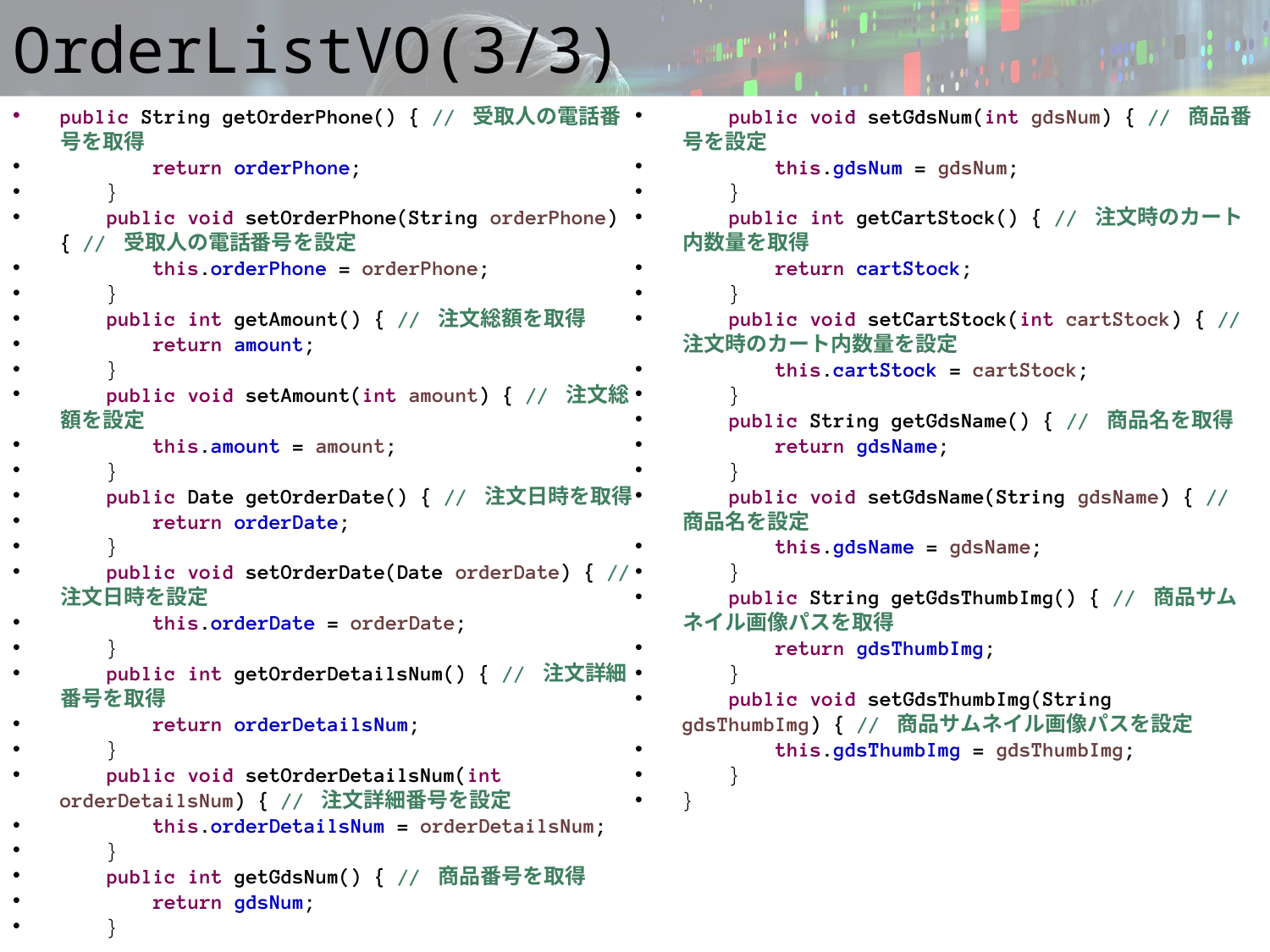

# OrderListVO(3/3)
public String getOrderPhone() { // 受取人の電話番号を取得
        return orderPhone;
    }
    public void setOrderPhone(String orderPhone) { // 受取人の電話番号を設定
        this.orderPhone = orderPhone;
    }
    public int getAmount() { // 注文総額を取得
        return amount;
    }
    public void setAmount(int amount) { // 注文総額を設定
        this.amount = amount;
    }
    public Date getOrderDate() { // 注文日時を取得
        return orderDate;
    }
    public void setOrderDate(Date orderDate) { // 注文日時を設定
        this.orderDate = orderDate;
    }
    public int getOrderDetailsNum() { // 注文詳細番号を取得
        return orderDetailsNum;
    }
    public void setOrderDetailsNum(int orderDetailsNum) { // 注文詳細番号を設定
        this.orderDetailsNum = orderDetailsNum;
    }
    public int getGdsNum() { // 商品番号を取得
        return gdsNum;
    }
    public void setGdsNum(int gdsNum) { // 商品番号を設定
        this.gdsNum = gdsNum;
    }
    public int getCartStock() { // 注文時のカート内数量を取得
        return cartStock;
    }
    public void setCartStock(int cartStock) { // 注文時のカート内数量を設定
        this.cartStock = cartStock;
    }
    public String getGdsName() { // 商品名を取得
        return gdsName;
    }
    public void setGdsName(String gdsName) { // 商品名を設定
        this.gdsName = gdsName;
    }
    public String getGdsThumbImg() { // 商品サムネイル画像パスを取得
        return gdsThumbImg;
    }
    public void setGdsThumbImg(String gdsThumbImg) { // 商品サムネイル画像パスを設定
        this.gdsThumbImg = gdsThumbImg;
    }
}